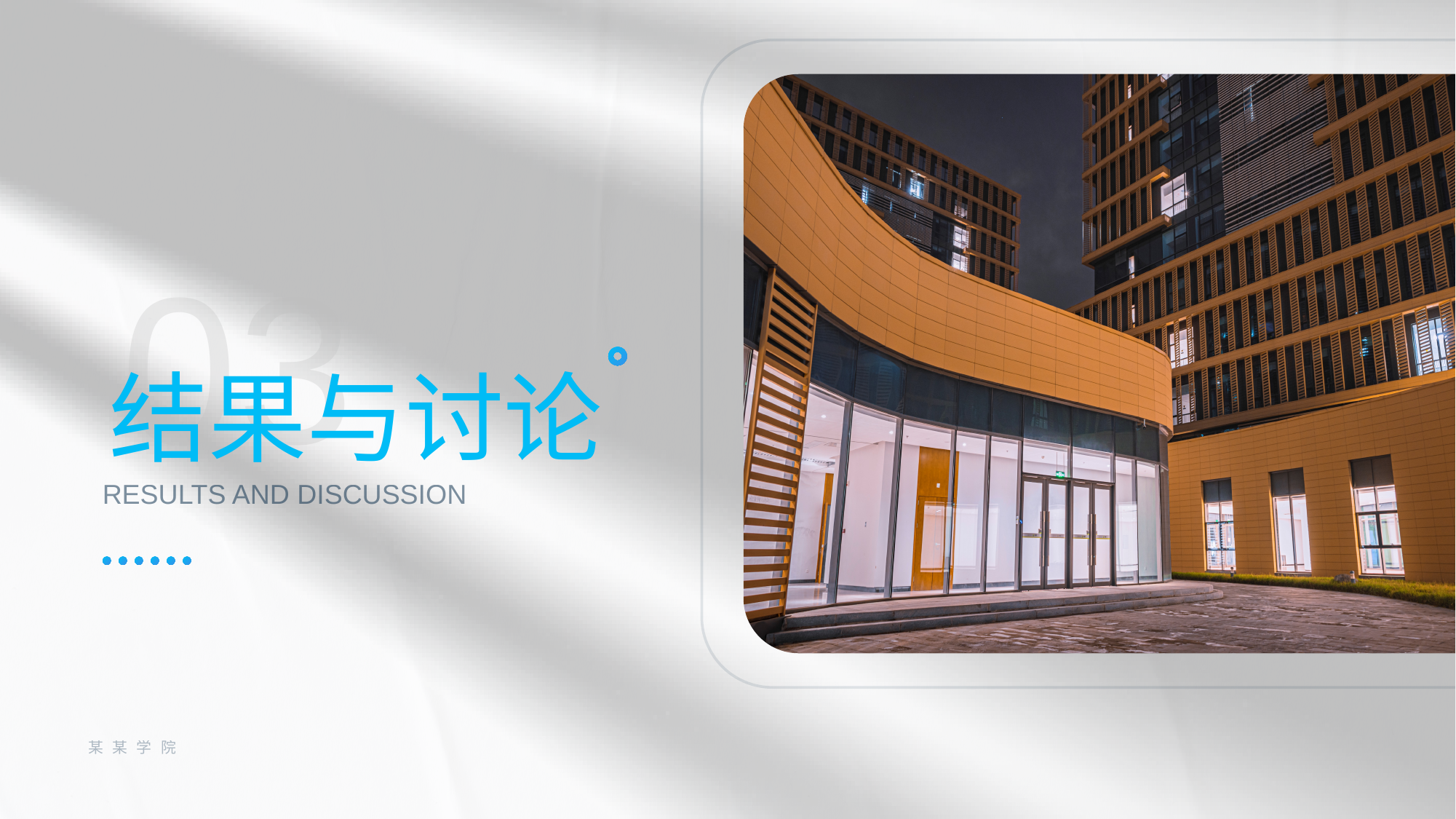

03
结果与讨论

RESULTS AND DISCUSSION

某某学院 某某系